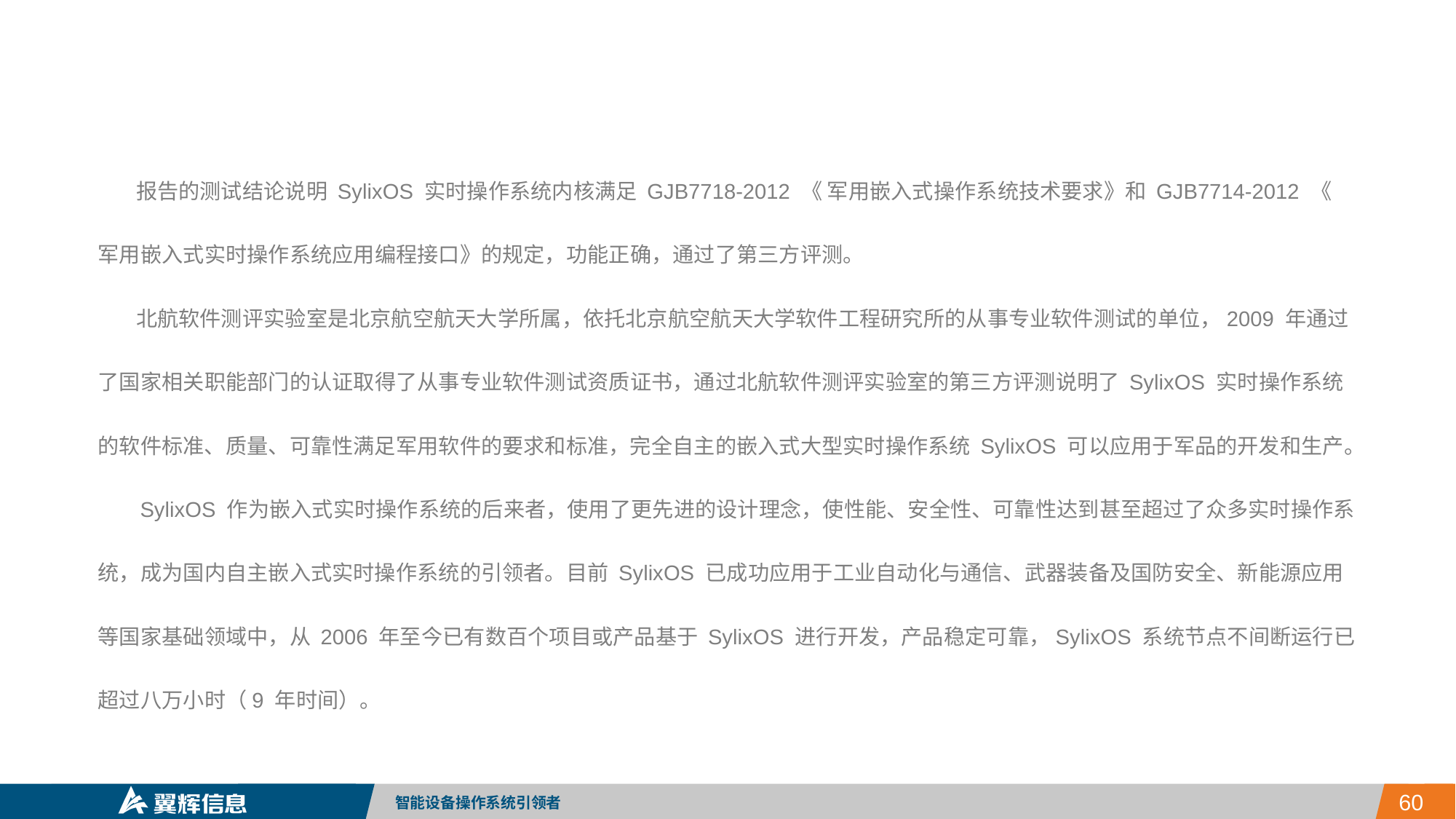

报告的测试结论说明 SylixOS 实时操作系统内核满足 GJB7718-2012 《 军用嵌入式操作系统技术要求》和 GJB7714-2012 《 军用嵌入式实时操作系统应用编程接口》的规定，功能正确，通过了第三方评测。
       北航软件测评实验室是北京航空航天大学所属，依托北京航空航天大学软件工程研究所的从事专业软件测试的单位，2009 年通过了国家相关职能部门的认证取得了从事专业软件测试资质证书，通过北航软件测评实验室的第三方评测说明了 SylixOS 实时操作系统的软件标准、质量、可靠性满足军用软件的要求和标准，完全自主的嵌入式大型实时操作系统 SylixOS 可以应用于军品的开发和生产。
       SylixOS 作为嵌入式实时操作系统的后来者，使用了更先进的设计理念，使性能、安全性、可靠性达到甚至超过了众多实时操作系统，成为国内自主嵌入式实时操作系统的引领者。目前 SylixOS 已成功应用于工业自动化与通信、武器装备及国防安全、新能源应用等国家基础领域中，从 2006 年至今已有数百个项目或产品基于 SylixOS 进行开发，产品稳定可靠，SylixOS 系统节点不间断运行已超过八万小时（9 年时间）。